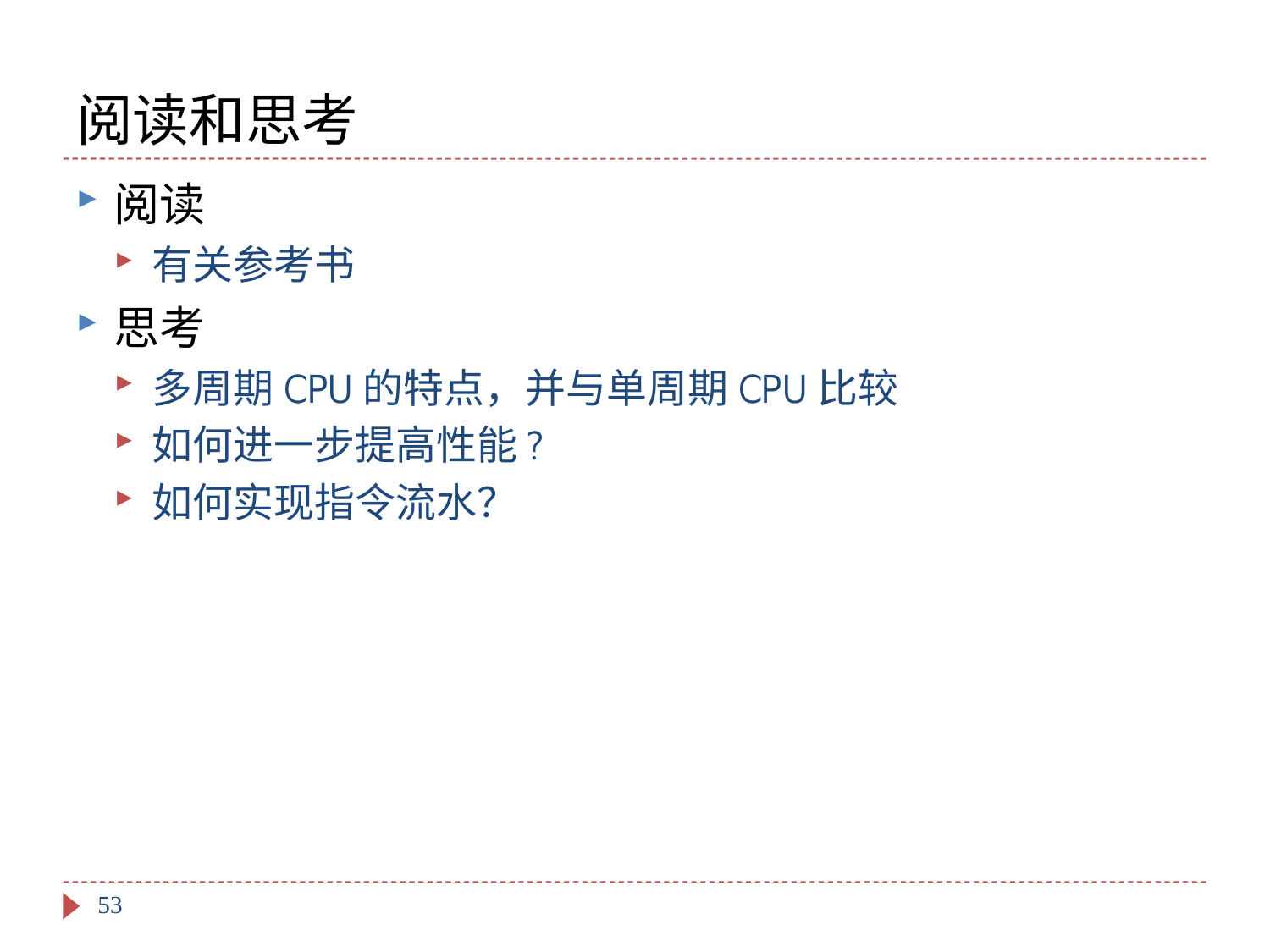

# 阅读和思考
阅读
有关参考书
思考
多周期CPU的特点，并与单周期CPU比较
如何进一步提高性能?
如何实现指令流水？

53